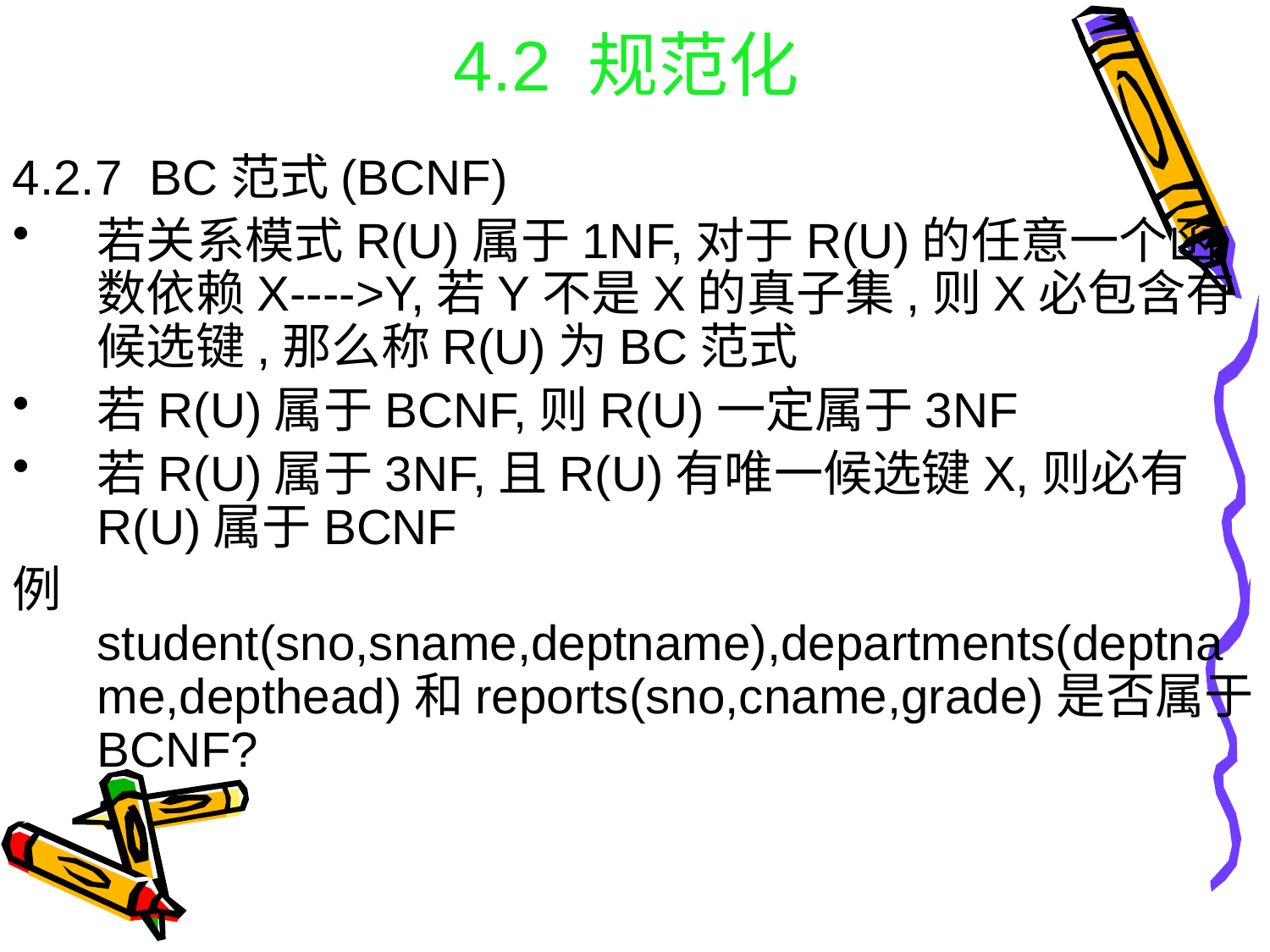

# 4.2 规范化
4.2.7  BC范式(BCNF)
若关系模式R(U)属于1NF,对于R(U)的任意一个函数依赖X---->Y,若Y不是X的真子集,则X必包含有候选键,那么称R(U)为BC范式
若R(U)属于BCNF,则R(U)一定属于3NF
若R(U)属于3NF,且R(U)有唯一候选键X,则必有R(U)属于BCNF
例student(sno,sname,deptname),departments(deptname,depthead)和reports(sno,cname,grade)是否属于BCNF?